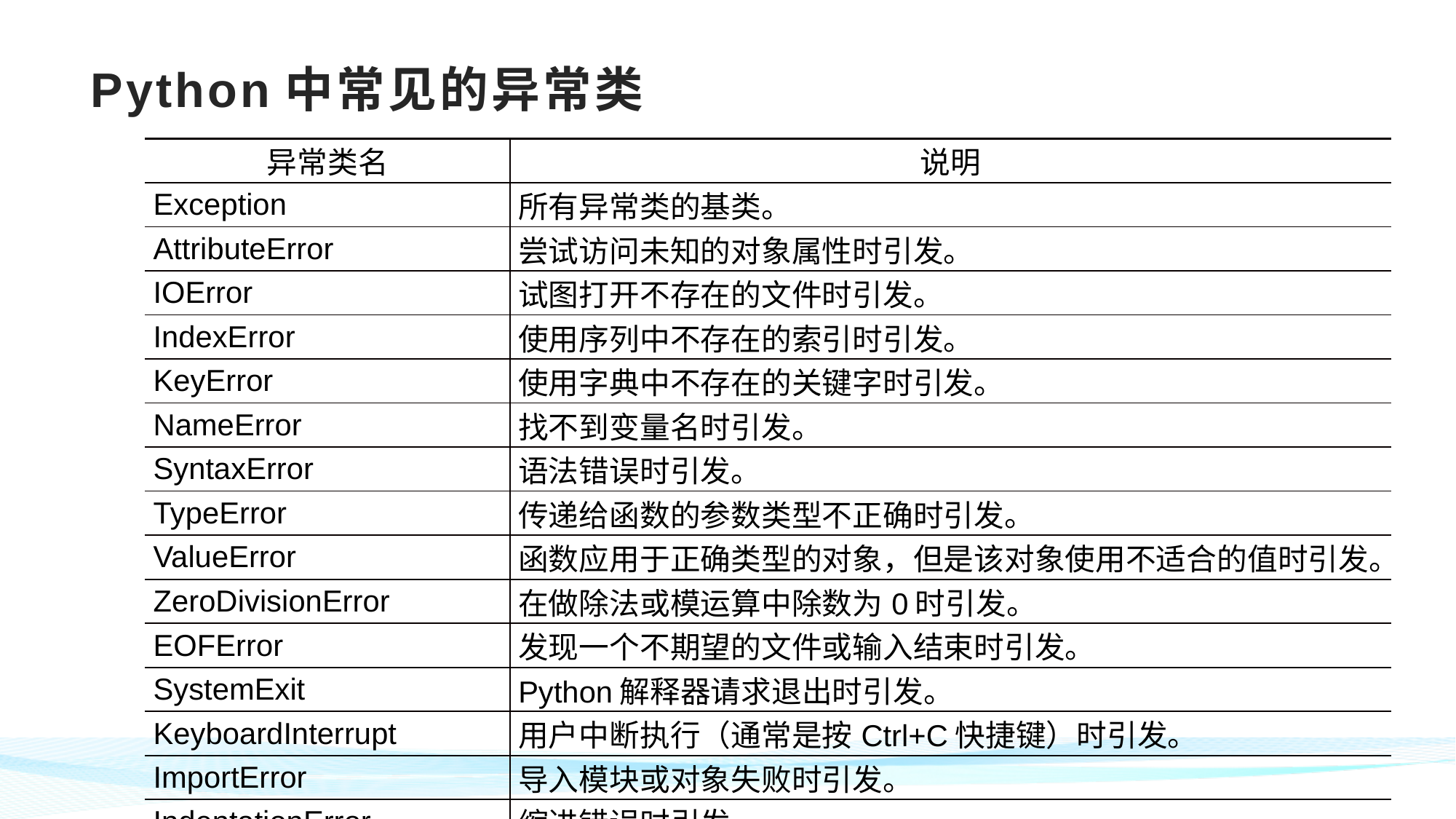

# Python中常见的异常类
| 异常类名 | 说明 |
| --- | --- |
| Exception | 所有异常类的基类。 |
| AttributeError | 尝试访问未知的对象属性时引发。 |
| IOError | 试图打开不存在的文件时引发。 |
| IndexError | 使用序列中不存在的索引时引发。 |
| KeyError | 使用字典中不存在的关键字时引发。 |
| NameError | 找不到变量名时引发。 |
| SyntaxError | 语法错误时引发。 |
| TypeError | 传递给函数的参数类型不正确时引发。 |
| ValueError | 函数应用于正确类型的对象，但是该对象使用不适合的值时引发。 |
| ZeroDivisionError | 在做除法或模运算中除数为0时引发。 |
| EOFError | 发现一个不期望的文件或输入结束时引发。 |
| SystemExit | Python解释器请求退出时引发。 |
| KeyboardInterrupt | 用户中断执行（通常是按Ctrl+C快捷键）时引发。 |
| ImportError | 导入模块或对象失败时引发。 |
| IndentationError | 缩进错误时引发。 |